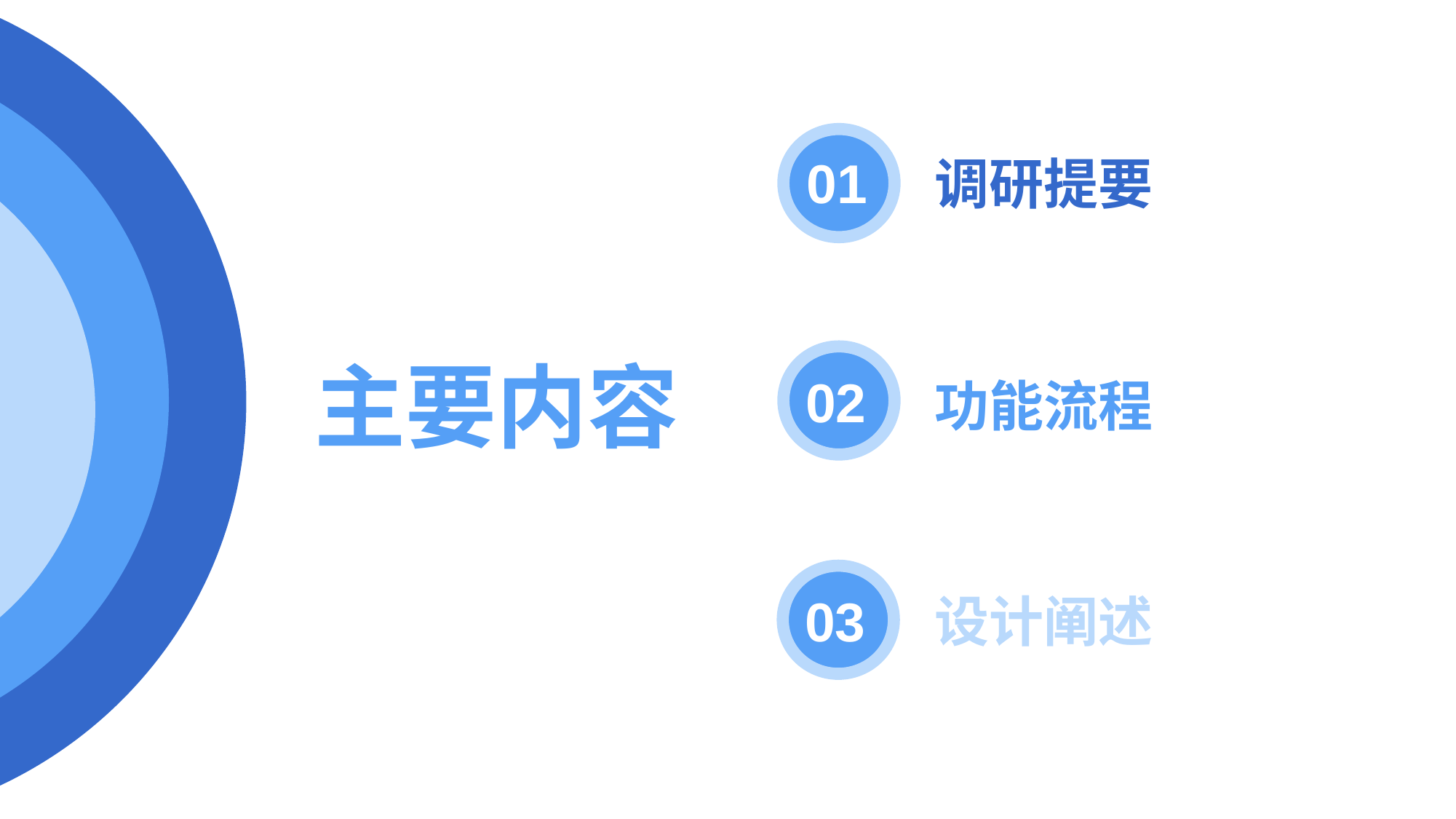

01

01
调研提要
主要内容

02
功能流程
前期调研

03
设计阐述